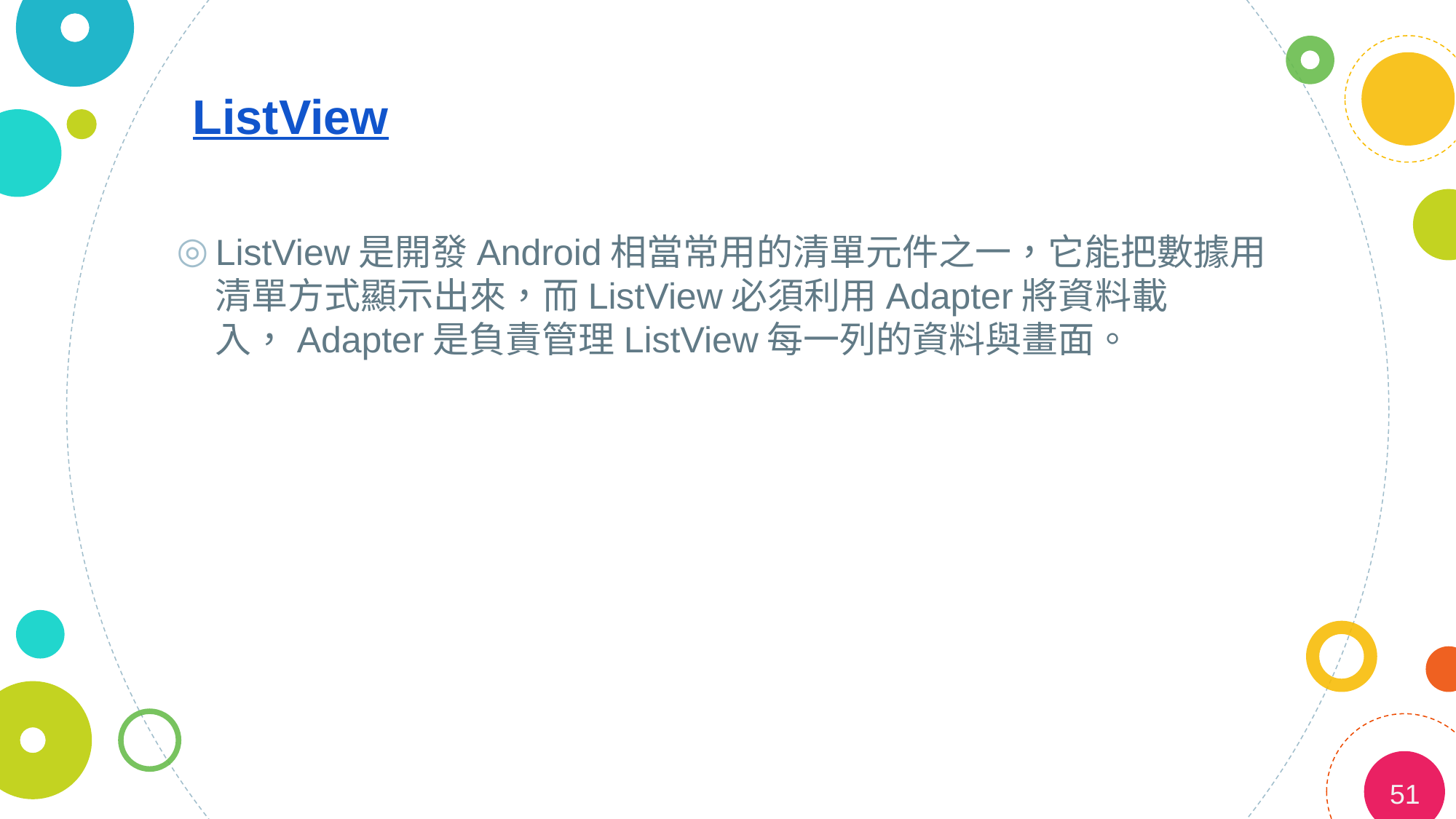

# ListView
ListView是開發Android相當常用的清單元件之一，它能把數據用清單方式顯示出來，而ListView必須利用Adapter將資料載入，Adapter是負責管理ListView每一列的資料與畫面。

51